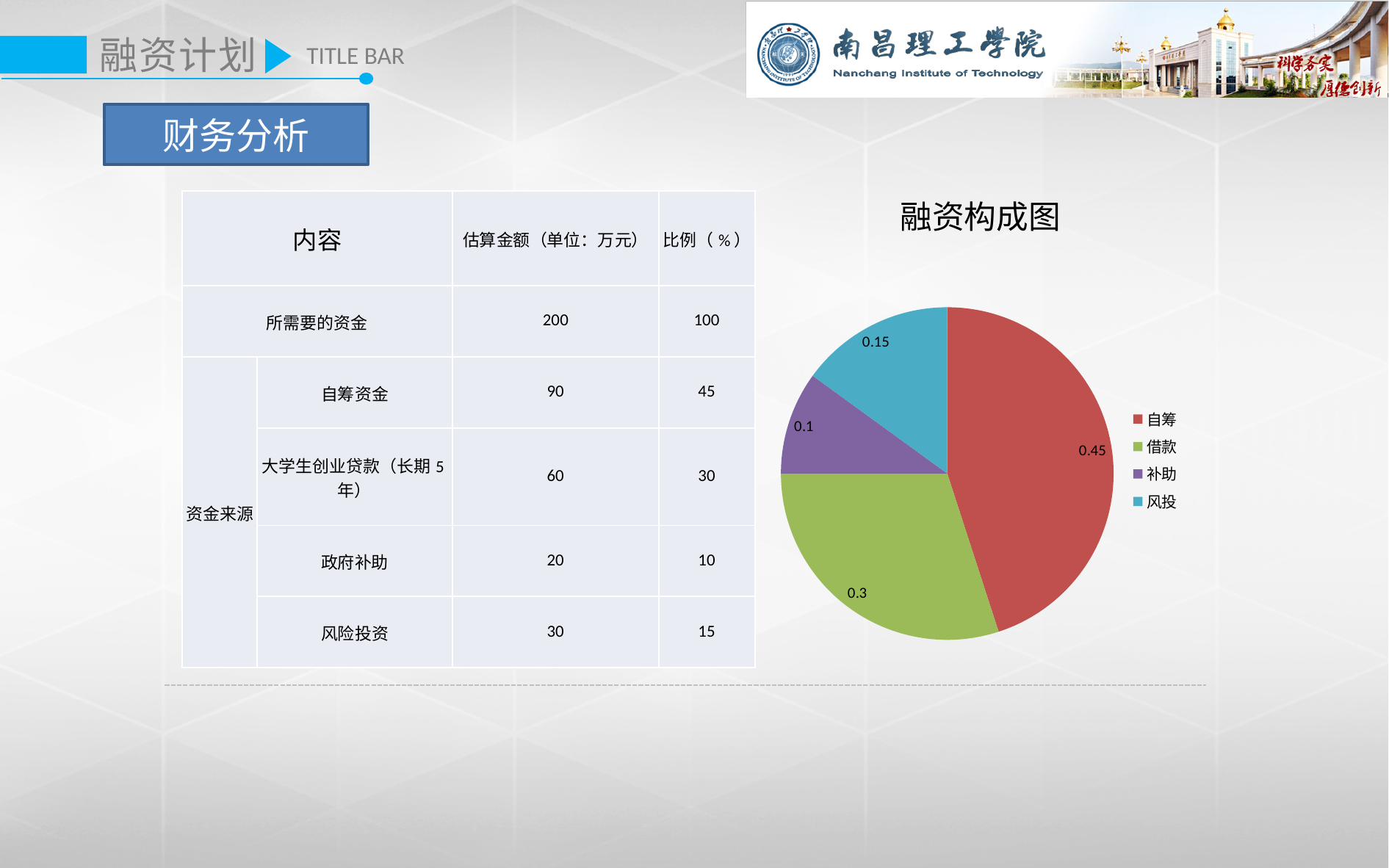

融资计划
TITLE BAR

财务分析
| 内容 |  | 估算金额（单位：万元） | 比例（%） |
| --- | --- | --- | --- |
| 所需要的资金 |  | 200 | 100 |
| 资金来源 | 自筹资金 | 90 | 45 |
|  | 大学生创业贷款（长期5年） | 60 | 30 |
|  | 政府补助 | 20 | 10 |
|  | 风险投资 | 30 | 15 |
融资构成图

### Chart

| Category |  |
|---|---|
| 融资构成图 | None |
| 自筹 | 0.45 |
| 借款 | 0.3 |
| 补助 | 0.1 |
| 风投 | 0.15 |